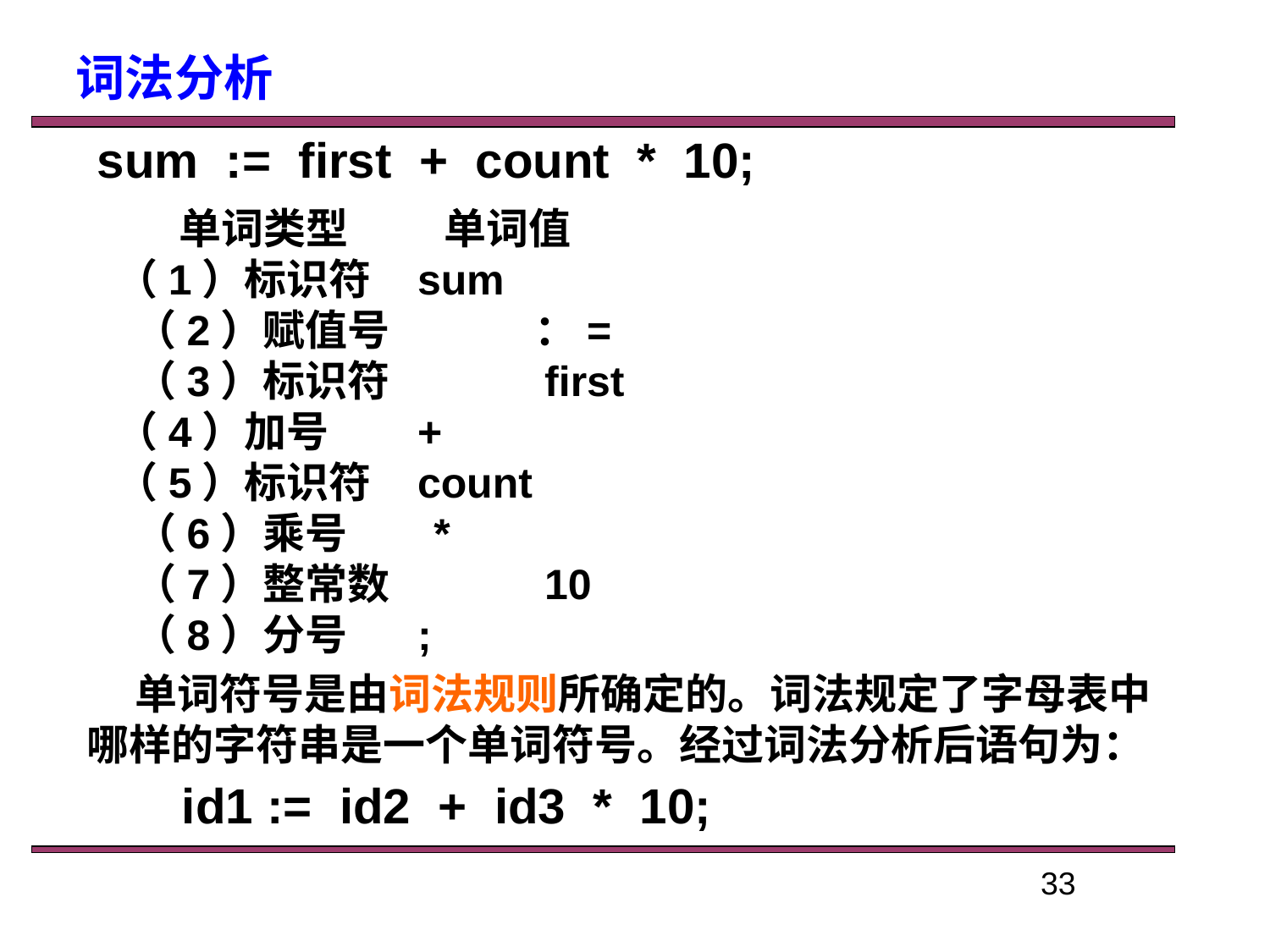

词法分析
sum  :=  first  +  count  *  10;
  单词类型	单词值
  （1）标识符 	  sum
（2）赋值号 	  ：=
（3）标识符	  first
  （4）加号 	  +
  （5）标识符	  count
（6）乘号        *
（7）整常数 	  10
（8）分号 	  ;
    单词符号是由词法规则所确定的。词法规定了字母表中哪样的字符串是一个单词符号。经过词法分析后语句为：

id1 :=  id2  +  id3  *  10;
33